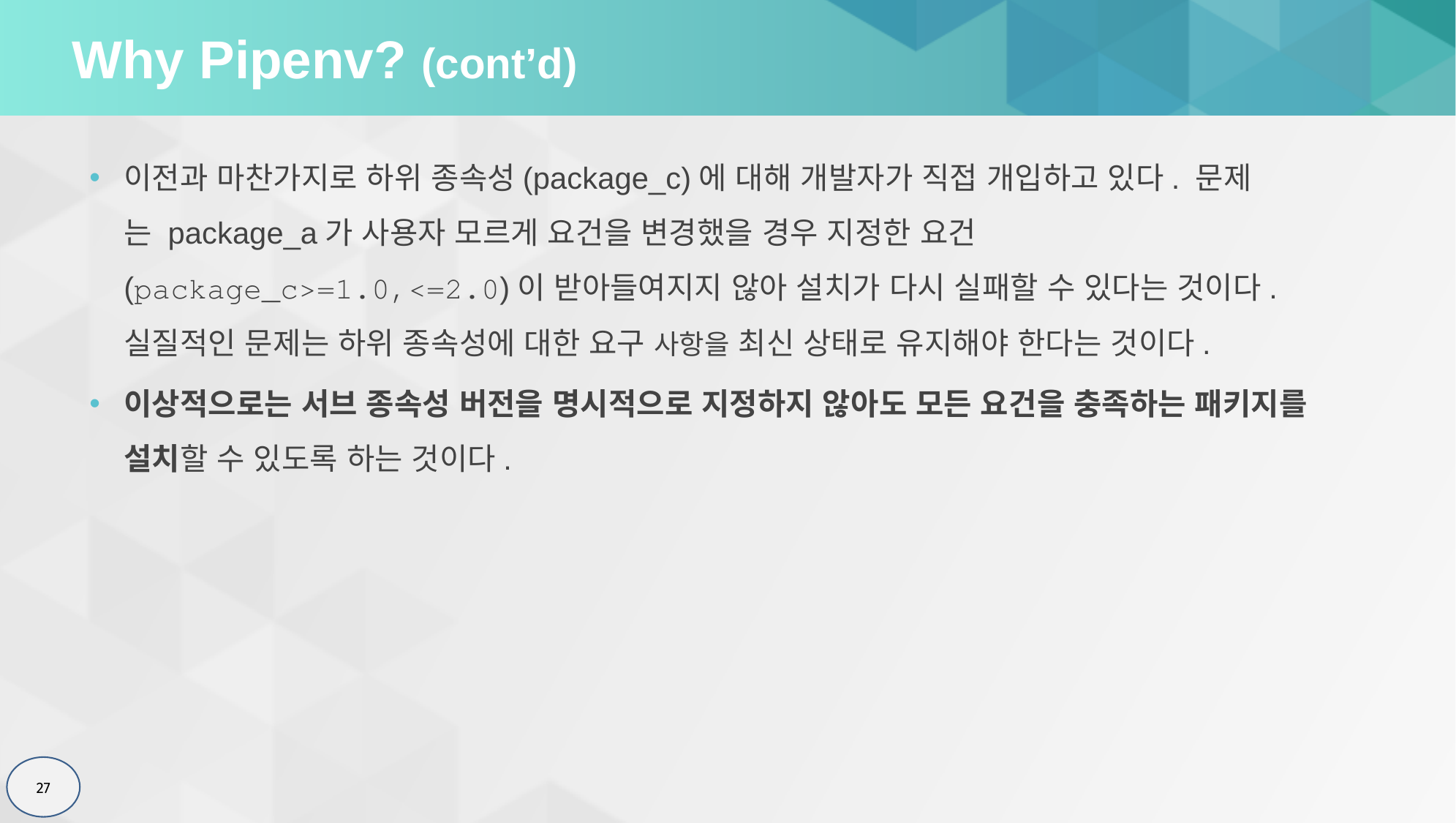

# Why Pipenv? (cont’d)
이전과 마찬가지로 하위 종속성(package_c)에 대해 개발자가 직접 개입하고 있다. 문제는 package_a가 사용자 모르게 요건을 변경했을 경우 지정한 요건(package_c>=1.0,<=2.0)이 받아들여지지 않아 설치가 다시 실패할 수 있다는 것이다. 실질적인 문제는 하위 종속성에 대한 요구 사항을 최신 상태로 유지해야 한다는 것이다.
이상적으로는 서브 종속성 버전을 명시적으로 지정하지 않아도 모든 요건을 충족하는 패키지를 설치할 수 있도록 하는 것이다.